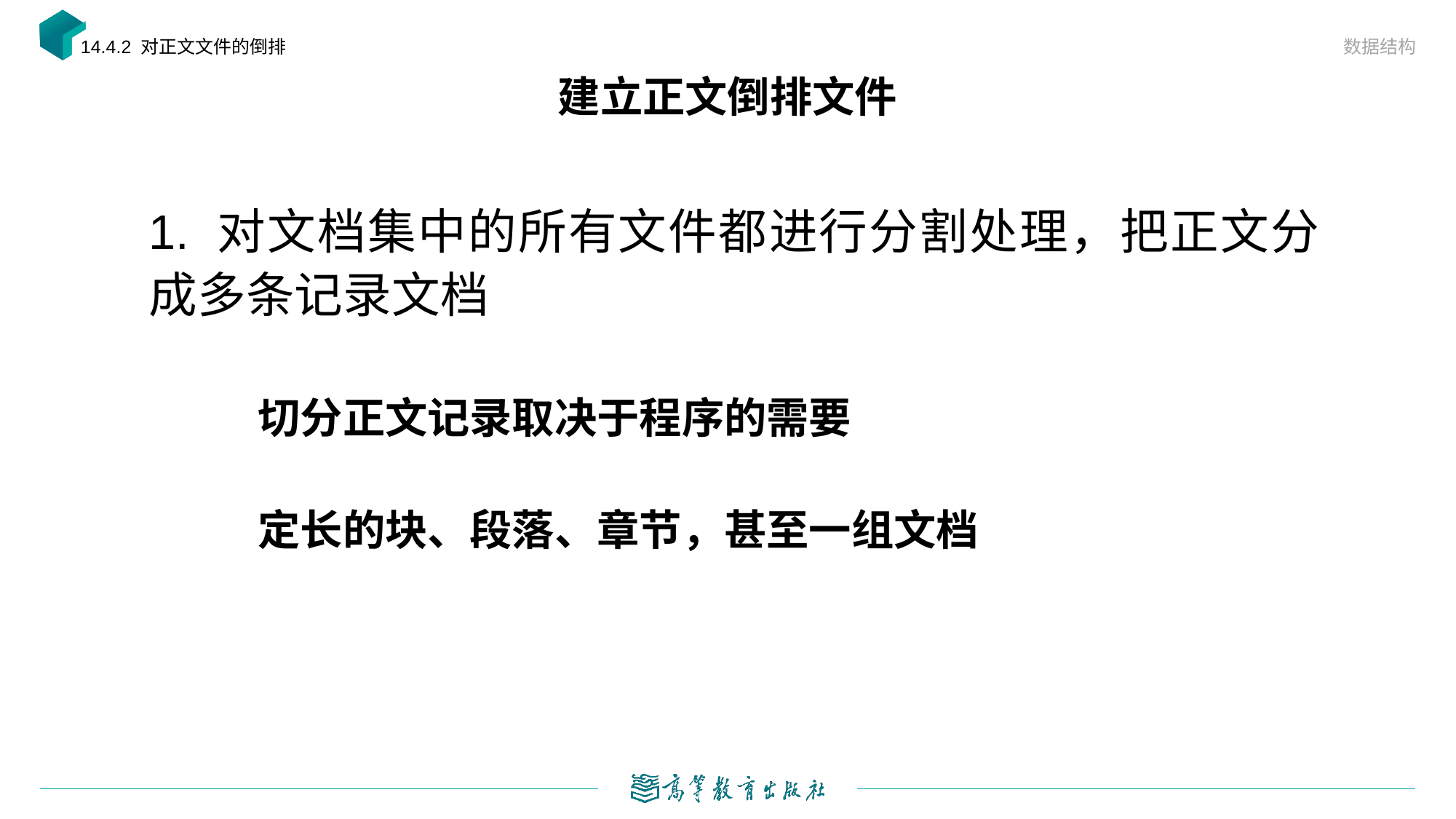

数据结构
14.4.2 对正文文件的倒排
# 建立正文倒排文件
1. 对文档集中的所有文件都进行分割处理，把正文分成多条记录文档

切分正文记录取决于程序的需要

定长的块、段落、章节，甚至一组文档